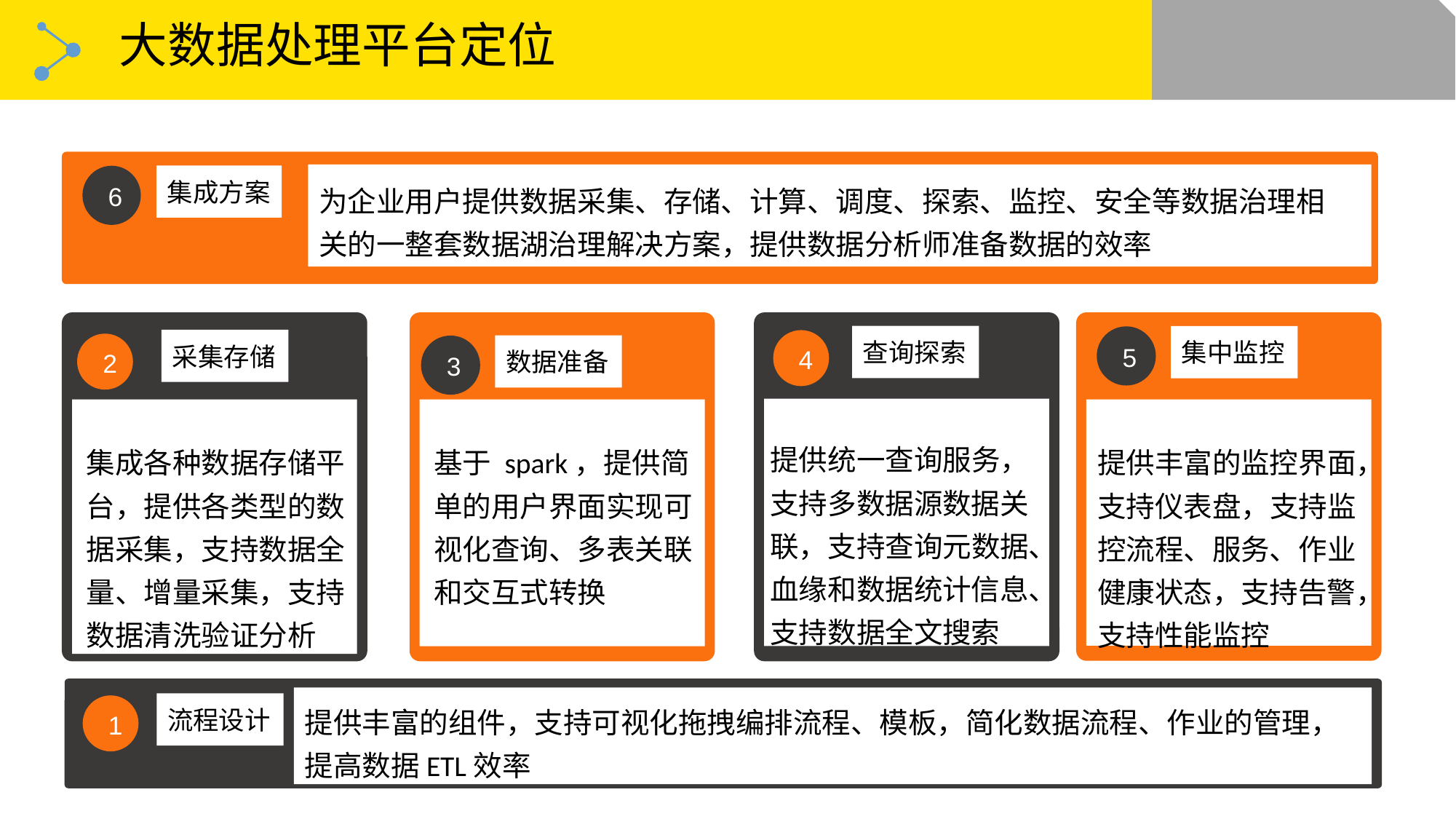

# 大数据处理平台定位

集成方案

为企业用户提供数据采集、存储、计算、调度、探索、监控、安全等数据治理相关的一整套数据湖治理解决方案，提供数据分析师准备数据的效率
6

查询探索
集中监控

采集存储

数据准备

5
4
2
3

提供统一查询服务，支持多数据源数据关联，支持查询元数据、血缘和数据统计信息、支持数据全文搜索
集成各种数据存储平台，提供各类型的数据采集，支持数据全量、增量采集，支持数据清洗验证分析
基于 spark，提供简单的用户界面实现可视化查询、多表关联和交互式转换
提供丰富的监控界面，支持仪表盘，支持监控流程、服务、作业健康状态，支持告警，支持性能监控

提供丰富的组件，支持可视化拖拽编排流程、模板，简化数据流程、作业的管理，提高数据ETL效率
流程设计

1